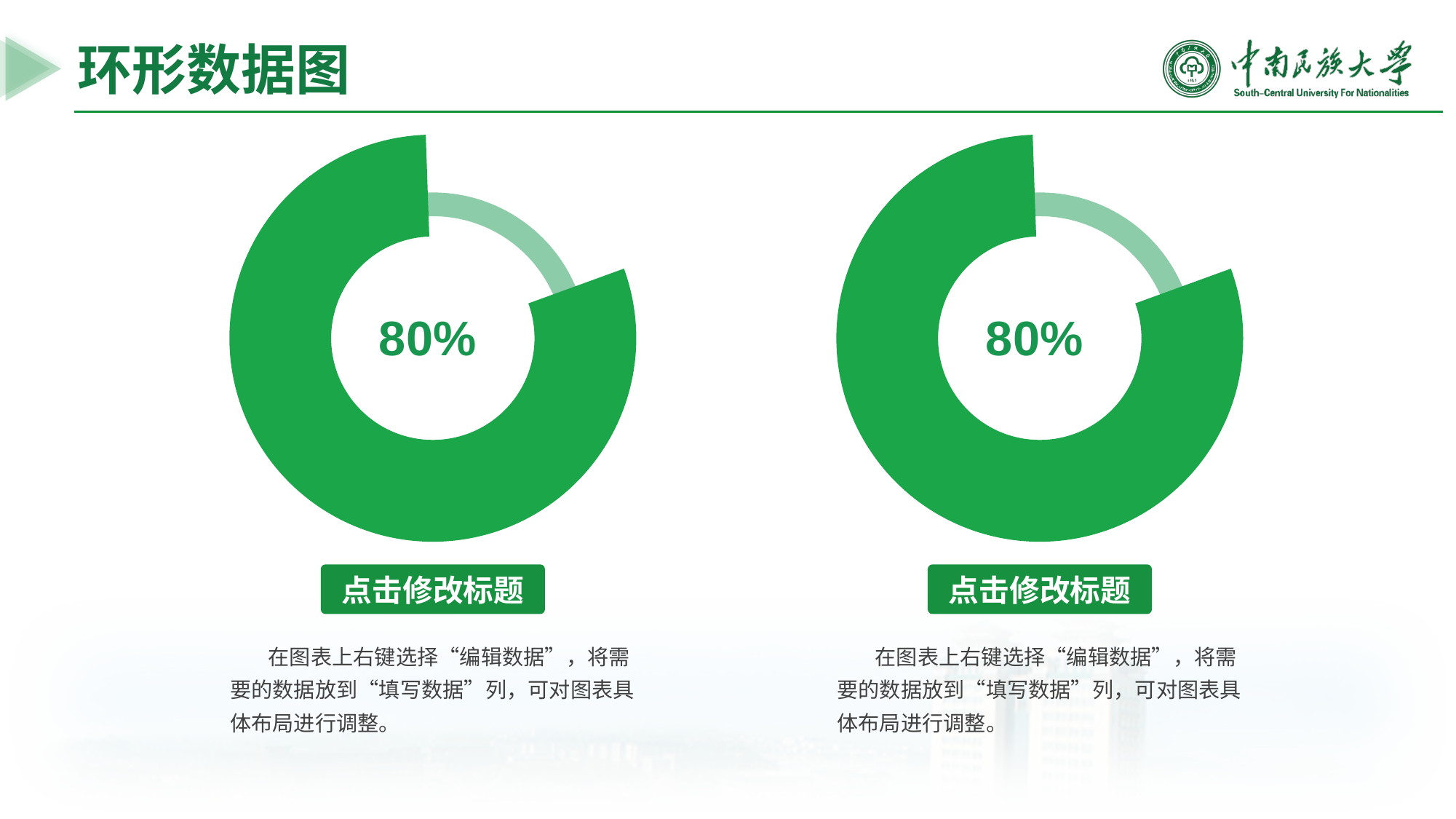

环形数据图

### Chart

| Category | 填写数据 |
|---|---|
| 项目一 | 80.0 |
| 项目二 | 20.0 |

### Chart

| Category | 填写数据 |
|---|---|
| 项目一 | 80.0 |
| 项目二 | 20.0 |

点击修改标题

点击修改标题
       在图表上右键选择“编辑数据”，将需要的数据放到“填写数据”列，可对图表具体布局进行调整。
       在图表上右键选择“编辑数据”，将需要的数据放到“填写数据”列，可对图表具体布局进行调整。